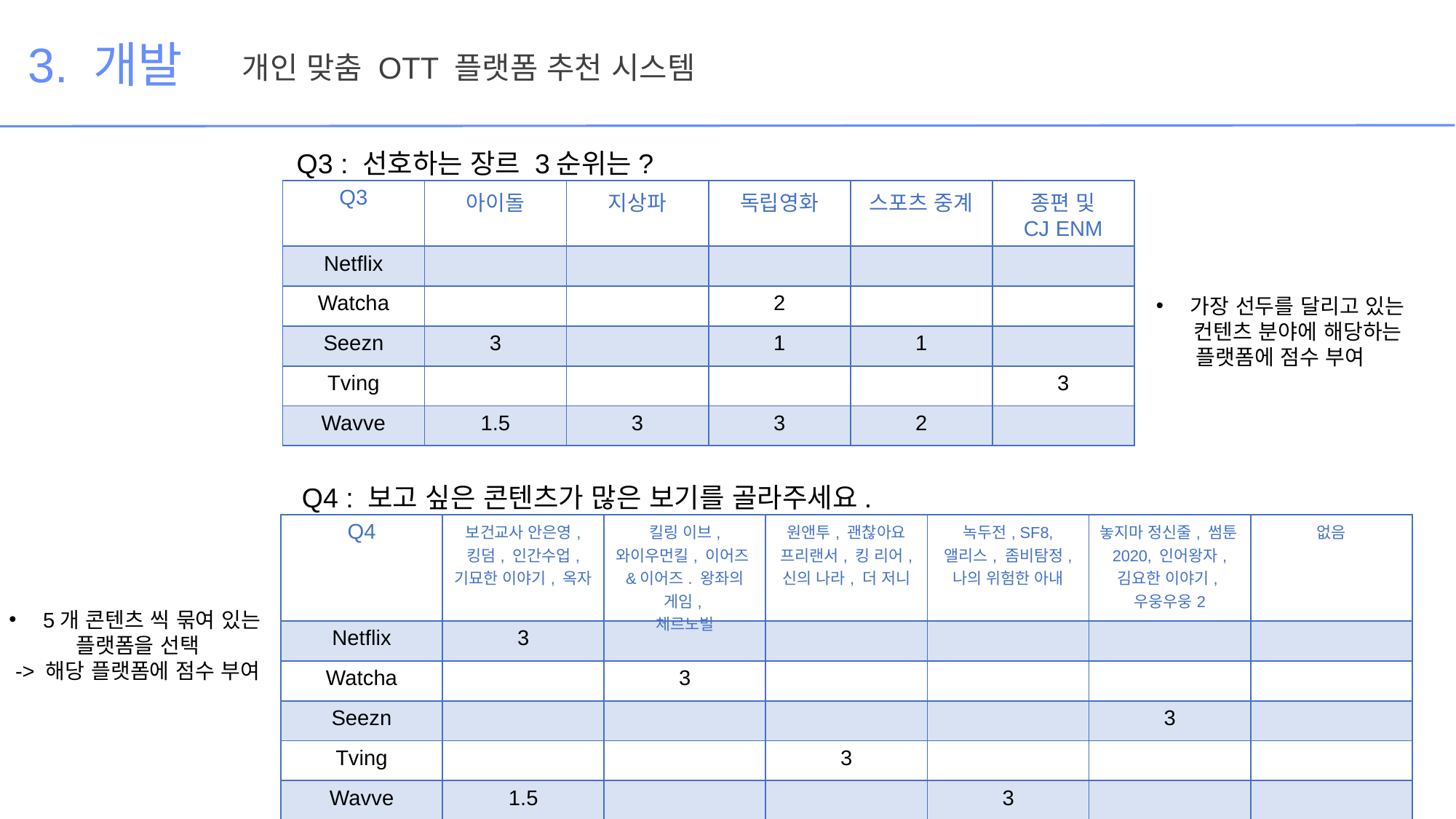

3. 개발
개인 맞춤 OTT 플랫폼 추천 시스템
Q3 : 선호하는 장르 3순위는?
| Q3 | 아이돌 | 지상파 | 독립영화 | 스포츠 중계 | 종편 및 CJ ENM |
| --- | --- | --- | --- | --- | --- |
| Netflix |  |  |  |  |  |
| Watcha |  |  | 2 |  |  |
| Seezn | 3 |  | 1 | 1 |  |
| Tving |  |  |  |  | 3 |
| Wavve | 1.5 | 3 | 3 | 2 |  |
가장 선두를 달리고 있는
      컨텐츠 분야에 해당하는
플랫폼에 점수 부여

Q4 : 보고 싶은 콘텐츠가 많은 보기를 골라주세요.
| Q4 | 보건교사 안은영, 킹덤, 인간수업, 기묘한 이야기, 옥자 | 킬링 이브, 와이우먼킬, 이어즈&이어즈. 왕좌의 게임, 체르노빌 | 원앤투, 괜찮아요 프리랜서, 킹 리어, 신의 나라, 더 저니 | 녹두전, SF8, 앨리스, 좀비탐정, 나의 위험한 아내 | 놓지마 정신줄, 썸툰2020, 인어왕자, 김요한 이야기, 우웅우웅2 | 없음 |
| --- | --- | --- | --- | --- | --- | --- |
| Netflix | 3 |  |  |  |  |  |
| Watcha |  | 3 |  |  |  |  |
| Seezn |  |  |  |  | 3 |  |
| Tving |  |  | 3 |  |  |  |
| Wavve | 1.5 |  |  | 3 |  |  |
5개 콘텐츠 씩 묶여 있는
플랫폼을 선택
-> 해당 플랫폼에 점수 부여